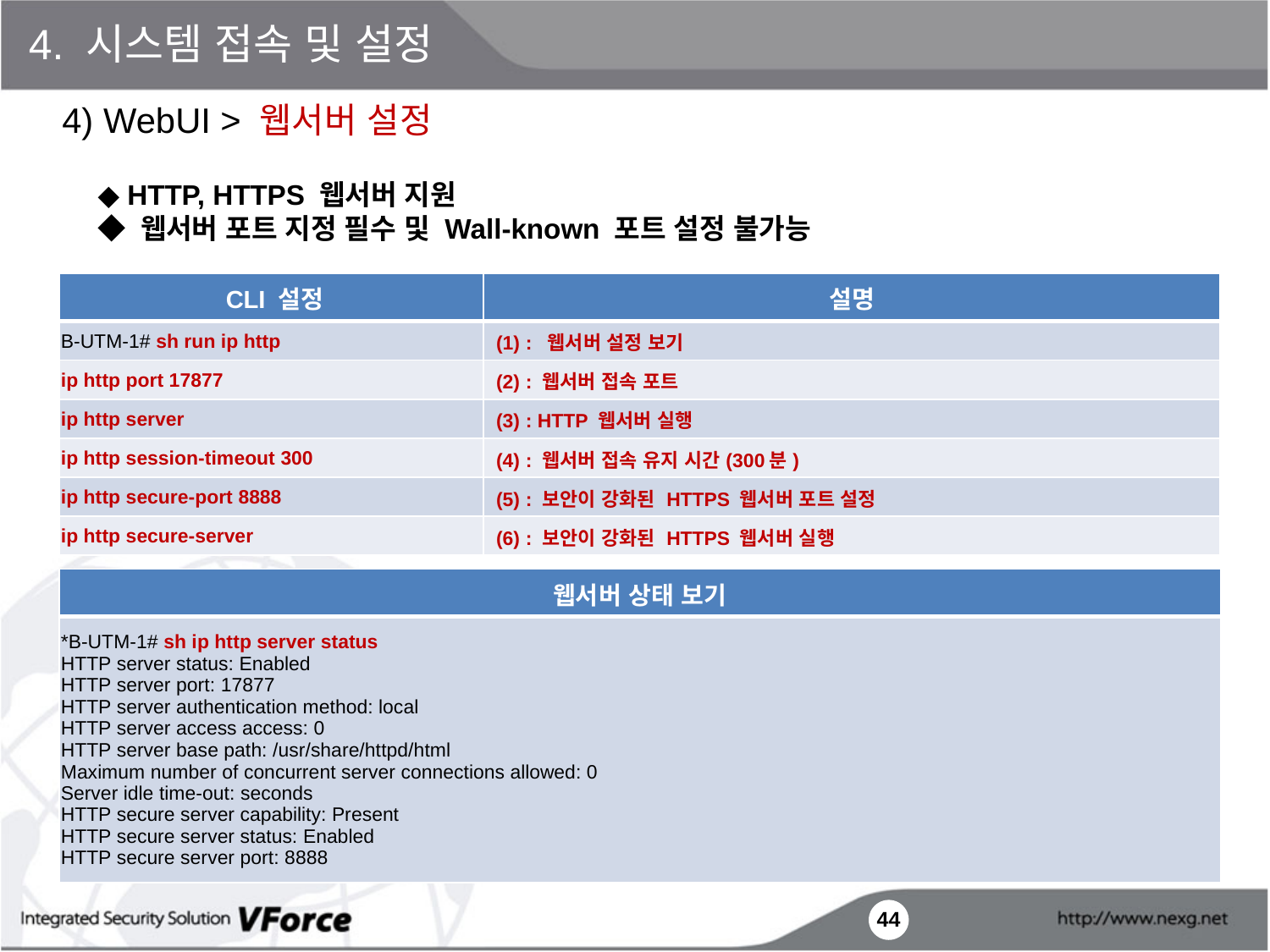

4. 시스템 접속 및 설정
4) WebUI > 웹서버 설정
◆ HTTP, HTTPS 웹서버 지원
◆ 웹서버 포트 지정 필수 및 Wall-known 포트 설정 불가능
| CLI 설정 | 설명 |
| --- | --- |
| B-UTM-1# sh run ip http | (1) : 웹서버 설정 보기 |
| ip http port 17877 | (2) : 웹서버 접속 포트 |
| ip http server | (3) : HTTP 웹서버 실행 |
| ip http session-timeout 300 | (4) : 웹서버 접속 유지 시간(300분) |
| ip http secure-port 8888 | (5) : 보안이 강화된 HTTPS 웹서버 포트 설정 |
| ip http secure-server | (6) : 보안이 강화된 HTTPS 웹서버 실행 |
| 웹서버 상태 보기 |
| --- |
| \*B-UTM-1# sh ip http server status HTTP server status: Enabled HTTP server port: 17877 HTTP server authentication method: local HTTP server access access: 0 HTTP server base path: /usr/share/httpd/html Maximum number of concurrent server connections allowed: 0 Server idle time-out: seconds HTTP secure server capability: Present HTTP secure server status: Enabled HTTP secure server port: 8888 |